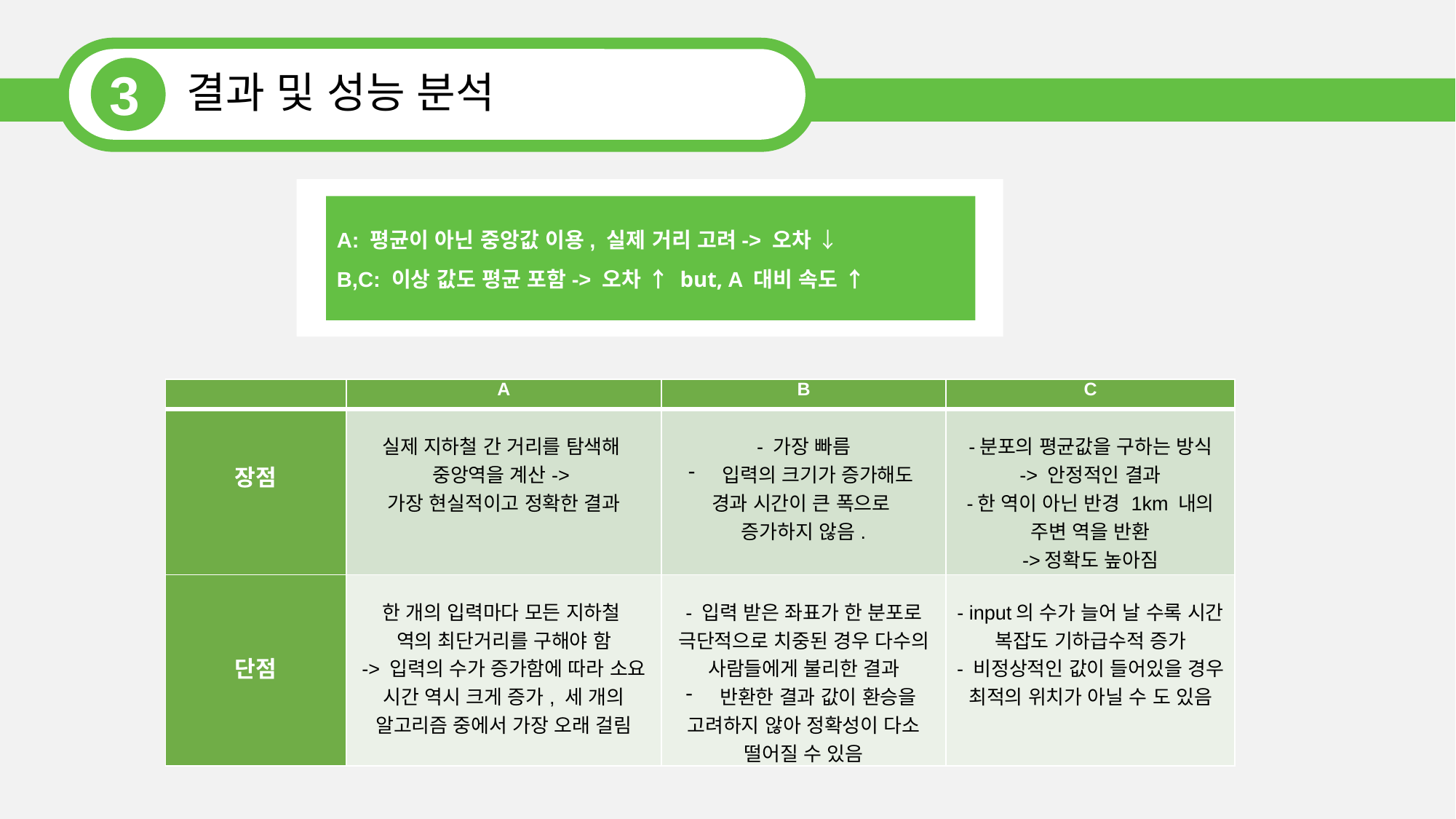

3

결과 및 성능 분석

A: 평균이 아닌 중앙값 이용, 실제 거리 고려-> 오차 ↓
B,C: 이상 값도 평균 포함-> 오차 ↑ but, A 대비 속도 ↑

|  | A | B | C |
| --- | --- | --- | --- |
| 장점 | 실제 지하철 간 거리를 탐색해 중앙역을 계산-> 가장 현실적이고 정확한 결과 | - 가장 빠름 입력의 크기가 증가해도 경과 시간이 큰 폭으로 증가하지 않음. | -분포의 평균값을 구하는 방식 -> 안정적인 결과 -한 역이 아닌 반경 1km 내의 주변 역을 반환 ->정확도 높아짐 |
| 단점 | 한 개의 입력마다 모든 지하철 역의 최단거리를 구해야 함 -> 입력의 수가 증가함에 따라 소요 시간 역시 크게 증가, 세 개의 알고리즘 중에서 가장 오래 걸림 | - 입력 받은 좌표가 한 분포로 극단적으로 치중된 경우 다수의 사람들에게 불리한 결과 반환한 결과 값이 환승을 고려하지 않아 정확성이 다소 떨어질 수 있음 | - input의 수가 늘어 날 수록 시간 복잡도 기하급수적 증가 - 비정상적인 값이 들어있을 경우 최적의 위치가 아닐 수 도 있음 |

단위:N명/ms